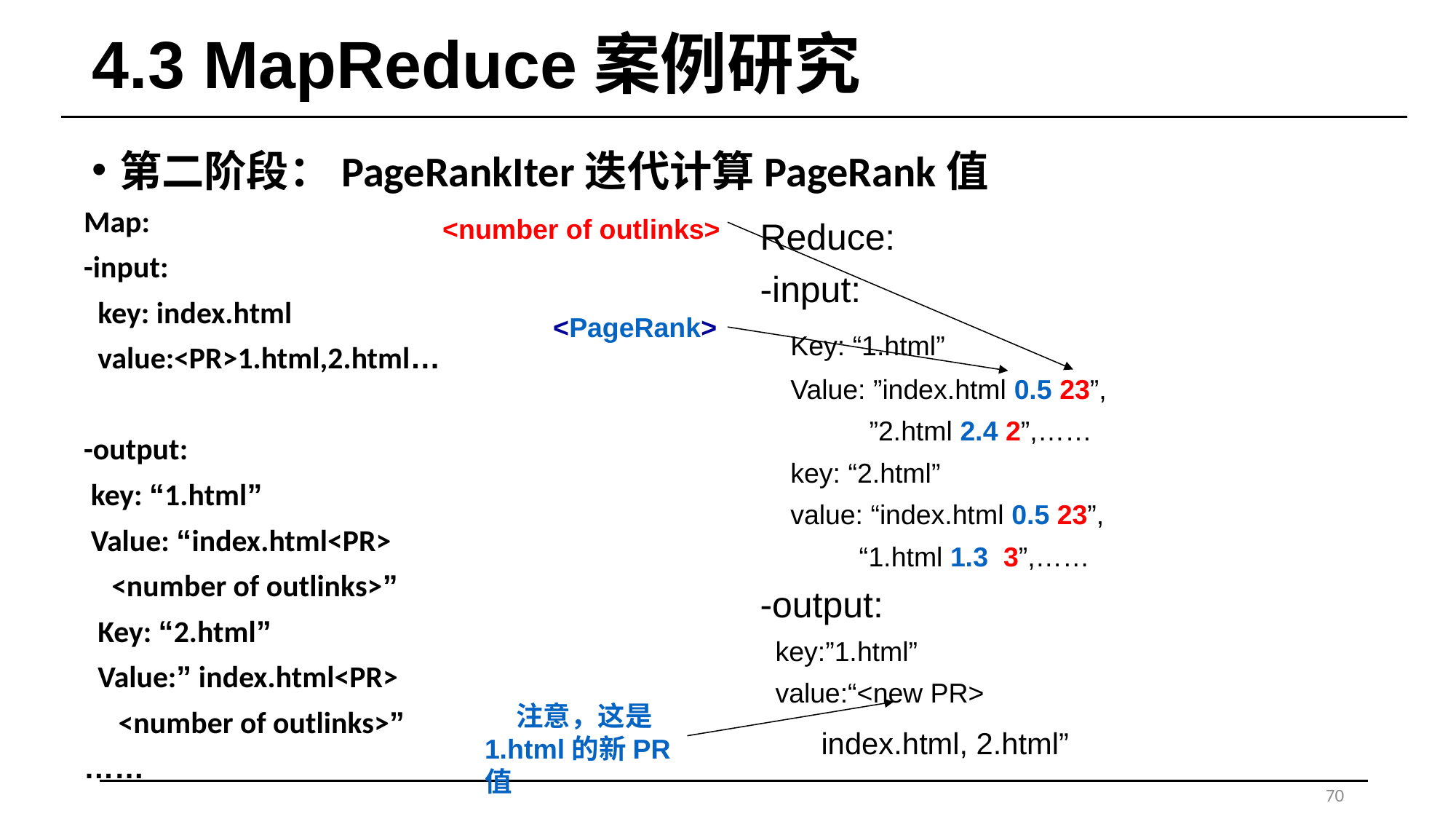

# 4.3 MapReduce案例研究
第二阶段：PageRankIter迭代计算PageRank值

Map:
-input:
  key: index.html
  value:<PR>1.html,2.html…

-output:
 key: “1.html”
 Value: “index.html<PR>
    <number of outlinks>”
  Key: “2.html”
  Value:” index.html<PR>
     <number of outlinks>”
……
<number of outlinks>
Reduce:
-input:
   Key: “1.html”
    Value: ”index.html 0.5 23”,
	”2.html 2.4 2”,……
    key: “2.html”
    value: “index.html 0.5 23”,
             “1.html 1.3  3”,……
-output:
  key:”1.html”
  value:“<new PR>
      index.html, 2.html”

<PageRank>

    注意，这是1.html的新PR值

70